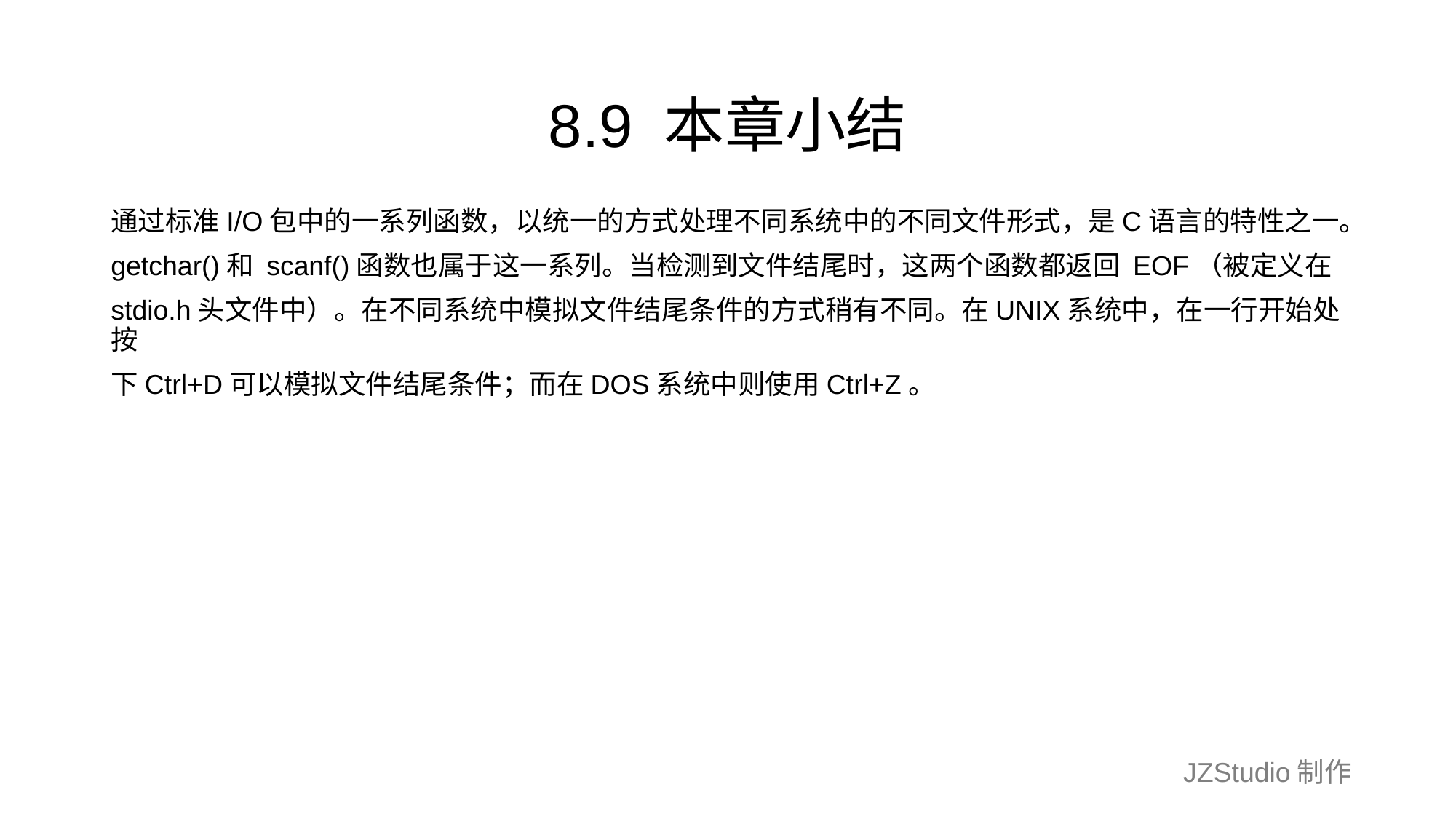

# 8.9 本章小结
通过标准I/O包中的一系列函数，以统一的方式处理不同系统中的不同文件形式，是C语言的特性之一。
getchar()和 scanf()函数也属于这一系列。当检测到文件结尾时，这两个函数都返回 EOF（被定义在
stdio.h头文件中）。在不同系统中模拟文件结尾条件的方式稍有不同。在UNIX系统中，在一行开始处按
下Ctrl+D可以模拟文件结尾条件；而在DOS系统中则使用Ctrl+Z。